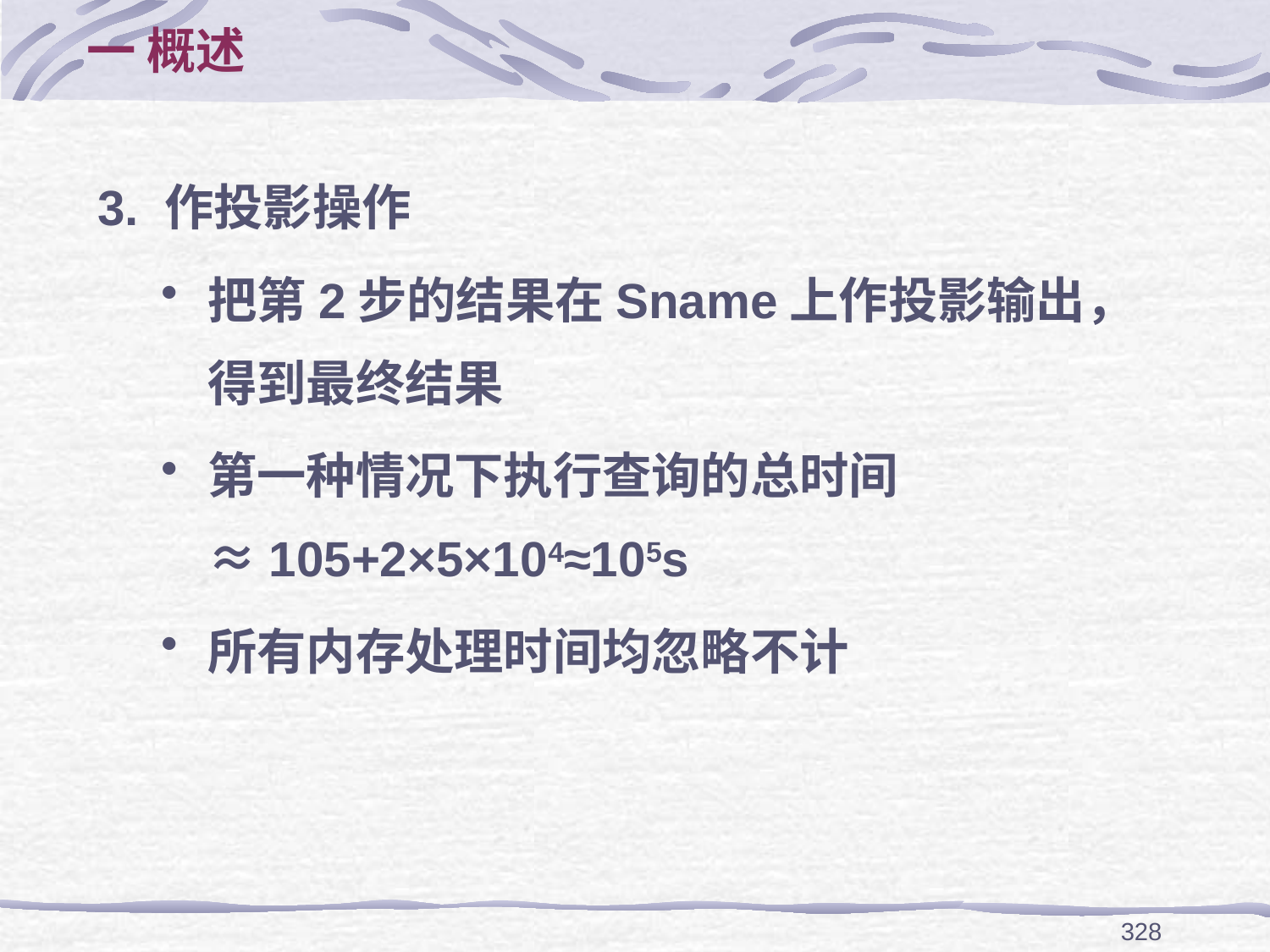

# 一 概述
3. 作投影操作
把第2步的结果在Sname上作投影输出，得到最终结果
第一种情况下执行查询的总时间≈105+2×5×104≈105s
所有内存处理时间均忽略不计

328